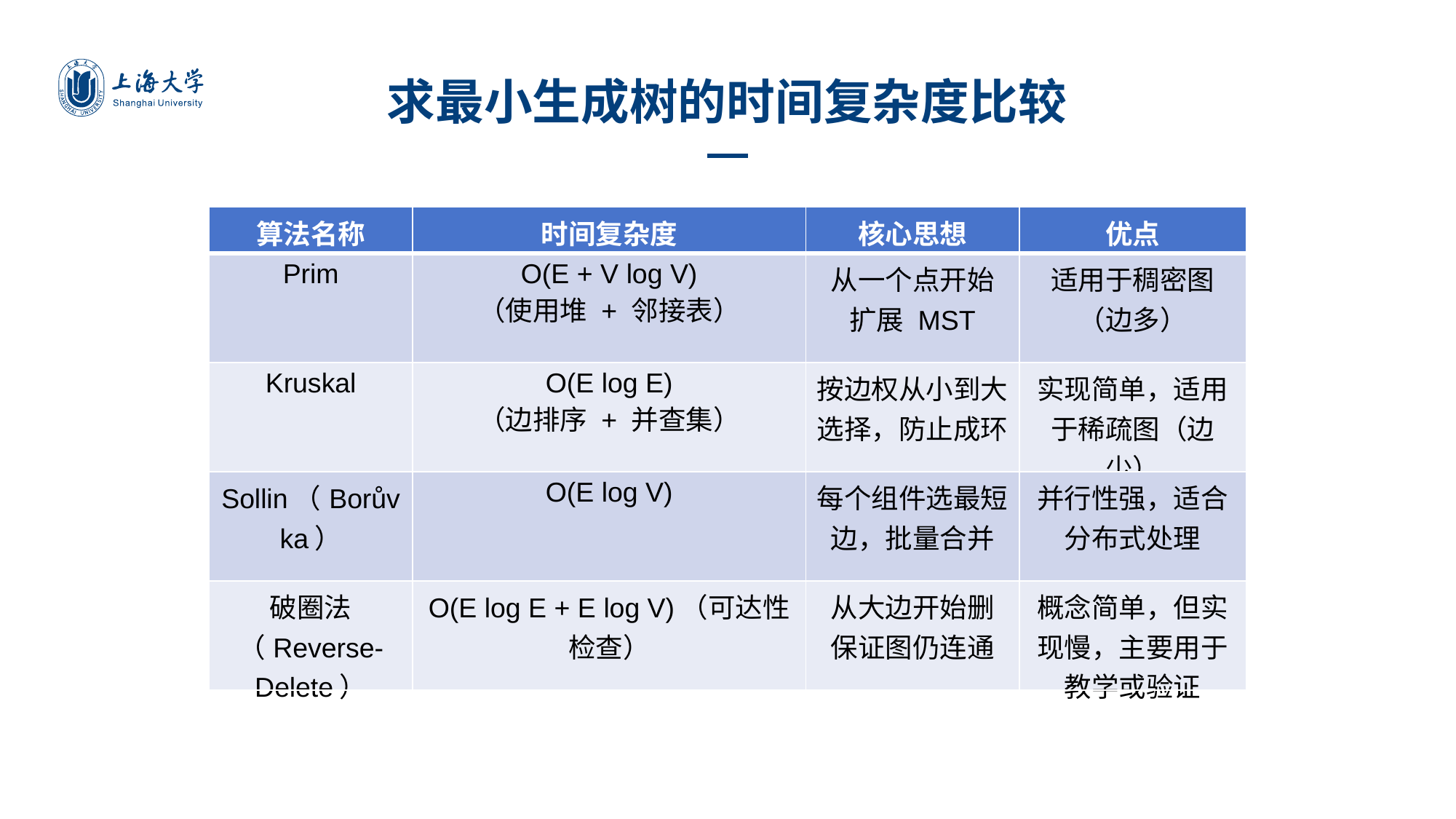

求最小生成树的时间复杂度比较

| 算法名称 | 时间复杂度 | 核心思想 | 优点 |
| --- | --- | --- | --- |
| Prim | O(E + V log V) （使用堆 + 邻接表） | 从一个点开始 扩展 MST | 适用于稠密图（边多） |
| Kruskal | O(E log E) （边排序 + 并查集） | 按边权从小到大选择，防止成环 | 实现简单，适用于稀疏图（边少） |
| Sollin（Borůvka） | O(E log V) | 每个组件选最短边，批量合并 | 并行性强，适合分布式处理 |
| 破圈法（Reverse-Delete） | O(E log E + E log V)（可达性检查） | 从大边开始删 保证图仍连通 | 概念简单，但实现慢，主要用于教学或验证 |